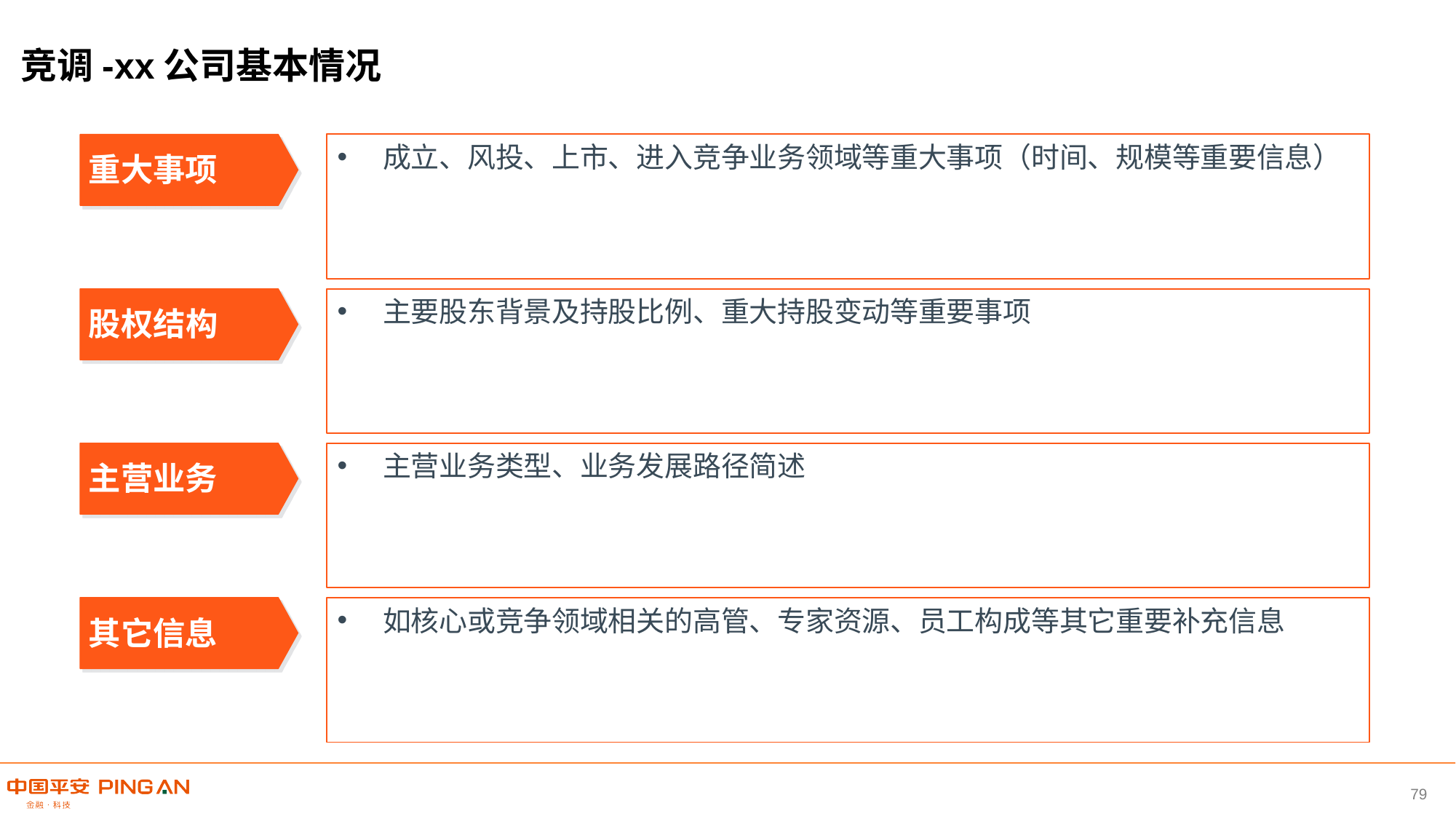

竞调-xx公司基本情况
成立、风投、上市、进入竞争业务领域等重大事项（时间、规模等重要信息）

重大事项
主要股东背景及持股比例、重大持股变动等重要事项

股权结构

主营业务
主营业务类型、业务发展路径简述

其它信息
如核心或竞争领域相关的高管、专家资源、员工构成等其它重要补充信息